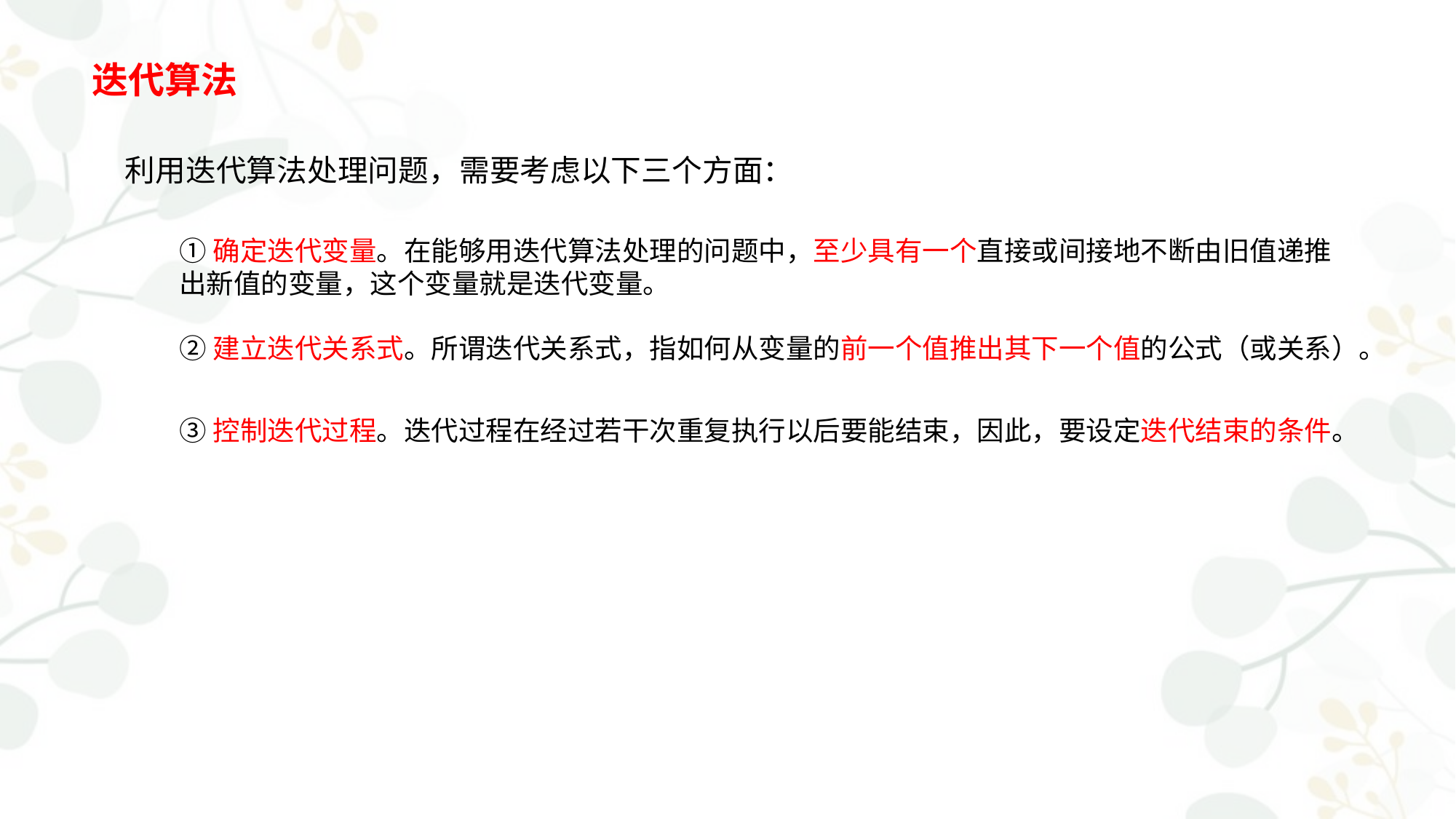

# 迭代算法
利用迭代算法处理问题，需要考虑以下三个方面：
①确定迭代变量。在能够用迭代算法处理的问题中，至少具有一个直接或间接地不断由旧值递推出新值的变量，这个变量就是迭代变量。
②建立迭代关系式。所谓迭代关系式，指如何从变量的前一个值推出其下一个值的公式（或关系）。
③控制迭代过程。迭代过程在经过若干次重复执行以后要能结束，因此，要设定迭代结束的条件。